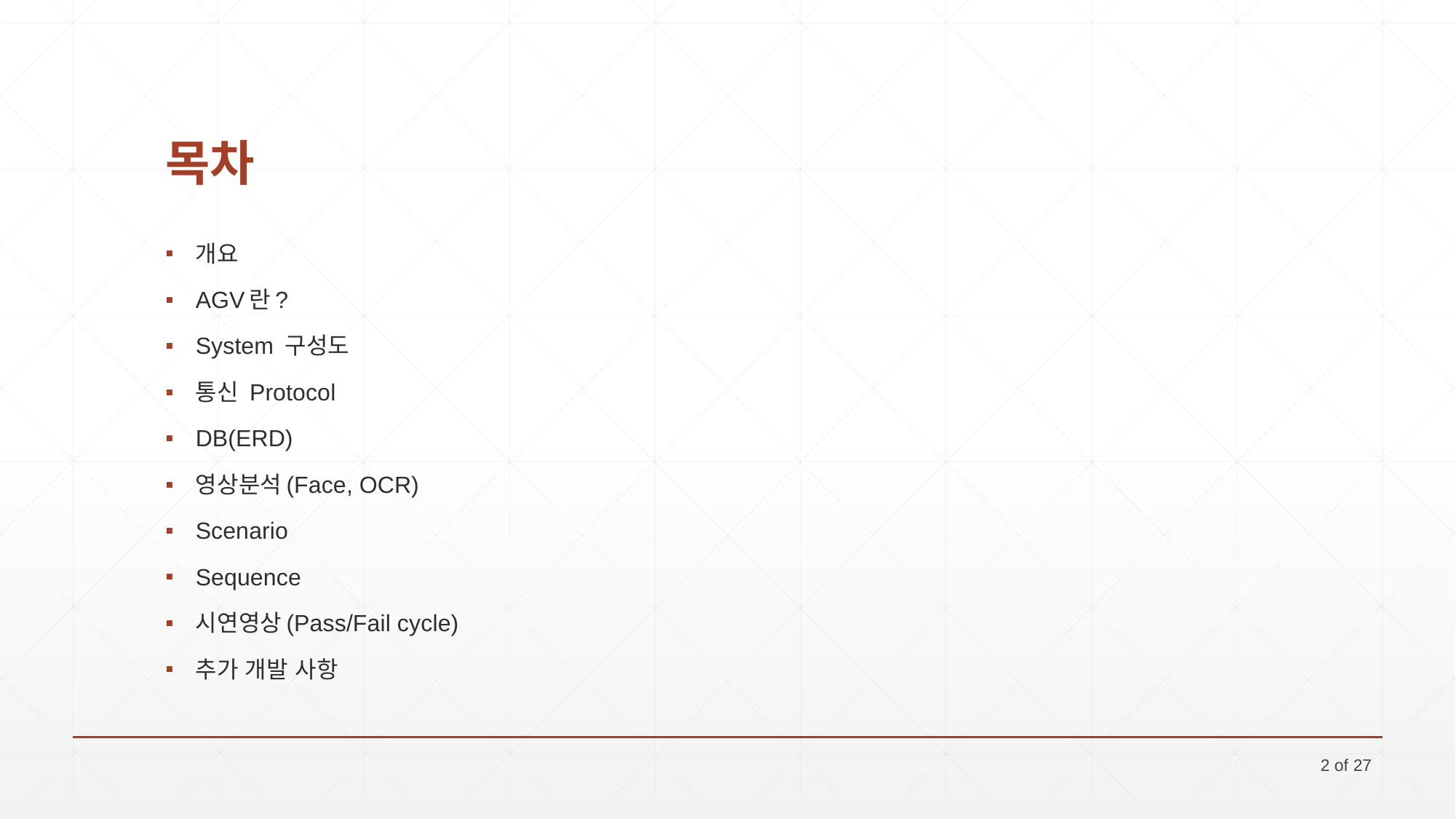

# 목차
개요
AGV란?
System 구성도
통신 Protocol
DB(ERD)
영상분석(Face, OCR)
Scenario
Sequence
시연영상(Pass/Fail cycle)
추가 개발 사항

2 of 27